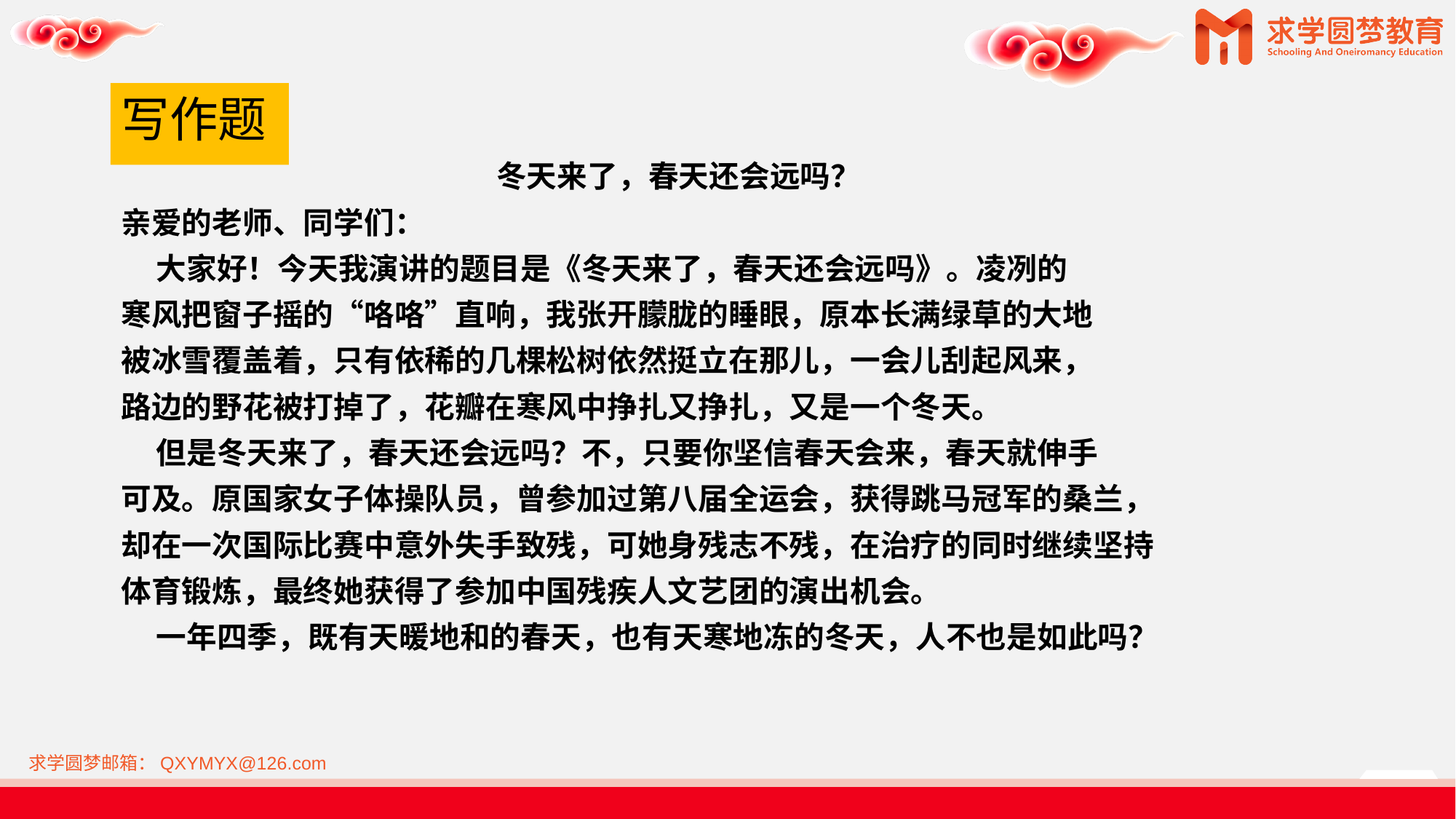

# 写作题
冬天来了，春天还会远吗？
亲爱的老师、同学们：
    大家好！今天我演讲的题目是《冬天来了，春天还会远吗》。凌冽的
寒风把窗子摇的“咯咯”直响，我张开朦胧的睡眼，原本长满绿草的大地
被冰雪覆盖着，只有依稀的几棵松树依然挺立在那儿，一会儿刮起风来，
路边的野花被打掉了，花瓣在寒风中挣扎又挣扎，又是一个冬天。
    但是冬天来了，春天还会远吗？不，只要你坚信春天会来，春天就伸手
可及。原国家女子体操队员，曾参加过第八届全运会，获得跳马冠军的桑兰，
却在一次国际比赛中意外失手致残，可她身残志不残，在治疗的同时继续坚持
体育锻炼，最终她获得了参加中国残疾人文艺团的演出机会。
    一年四季，既有天暖地和的春天，也有天寒地冻的冬天，人不也是如此吗？